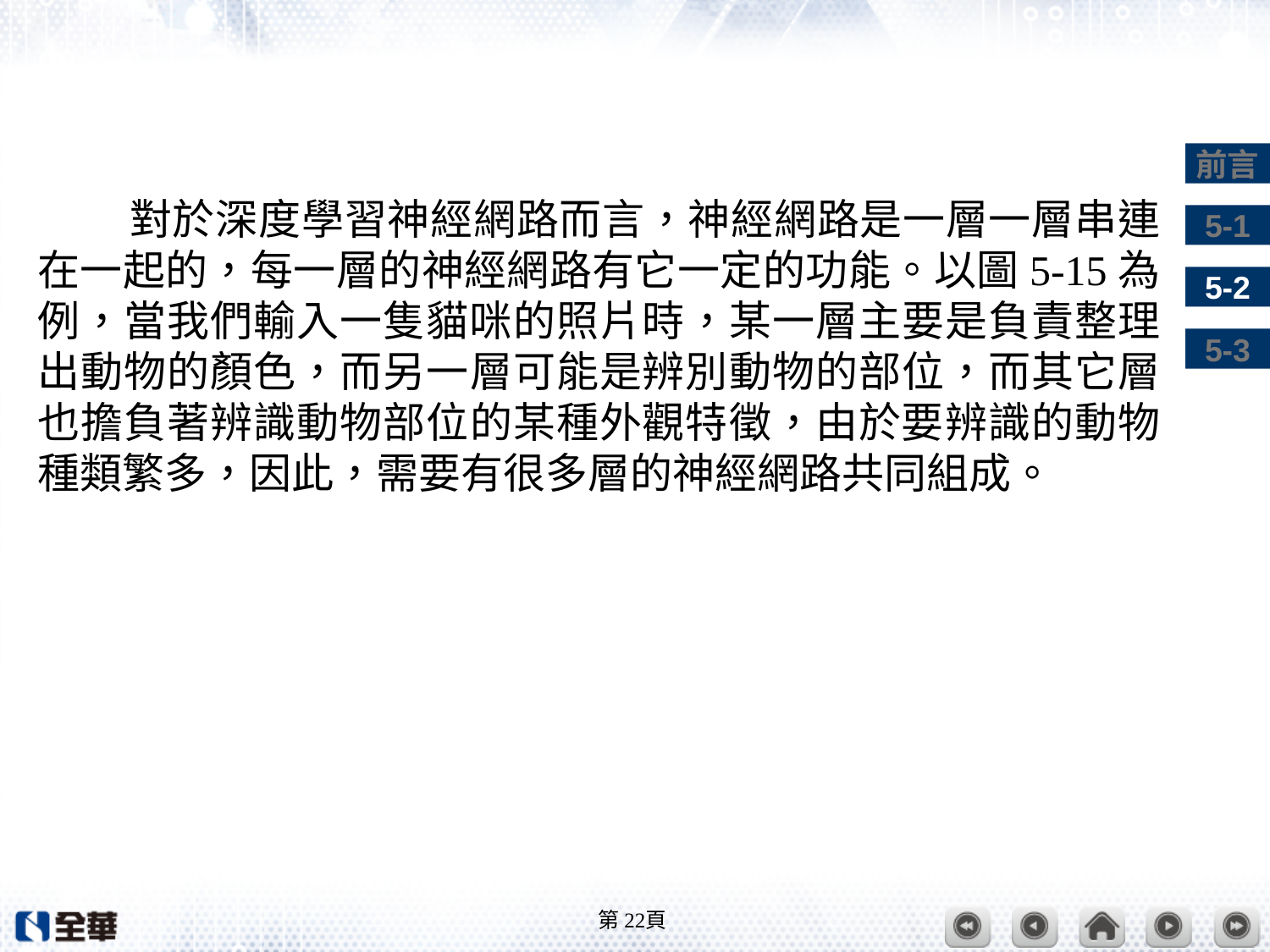

#
        對於深度學習神經網路而言，神經網路是一層一層串連在一起的，每一層的神經網路有它一定的功能。以圖5-15為例，當我們輸入一隻貓咪的照片時，某一層主要是負責整理出動物的顏色，而另一層可能是辨別動物的部位，而其它層也擔負著辨識動物部位的某種外觀特徵，由於要辨識的動物種類繁多，因此，需要有很多層的神經網路共同組成。